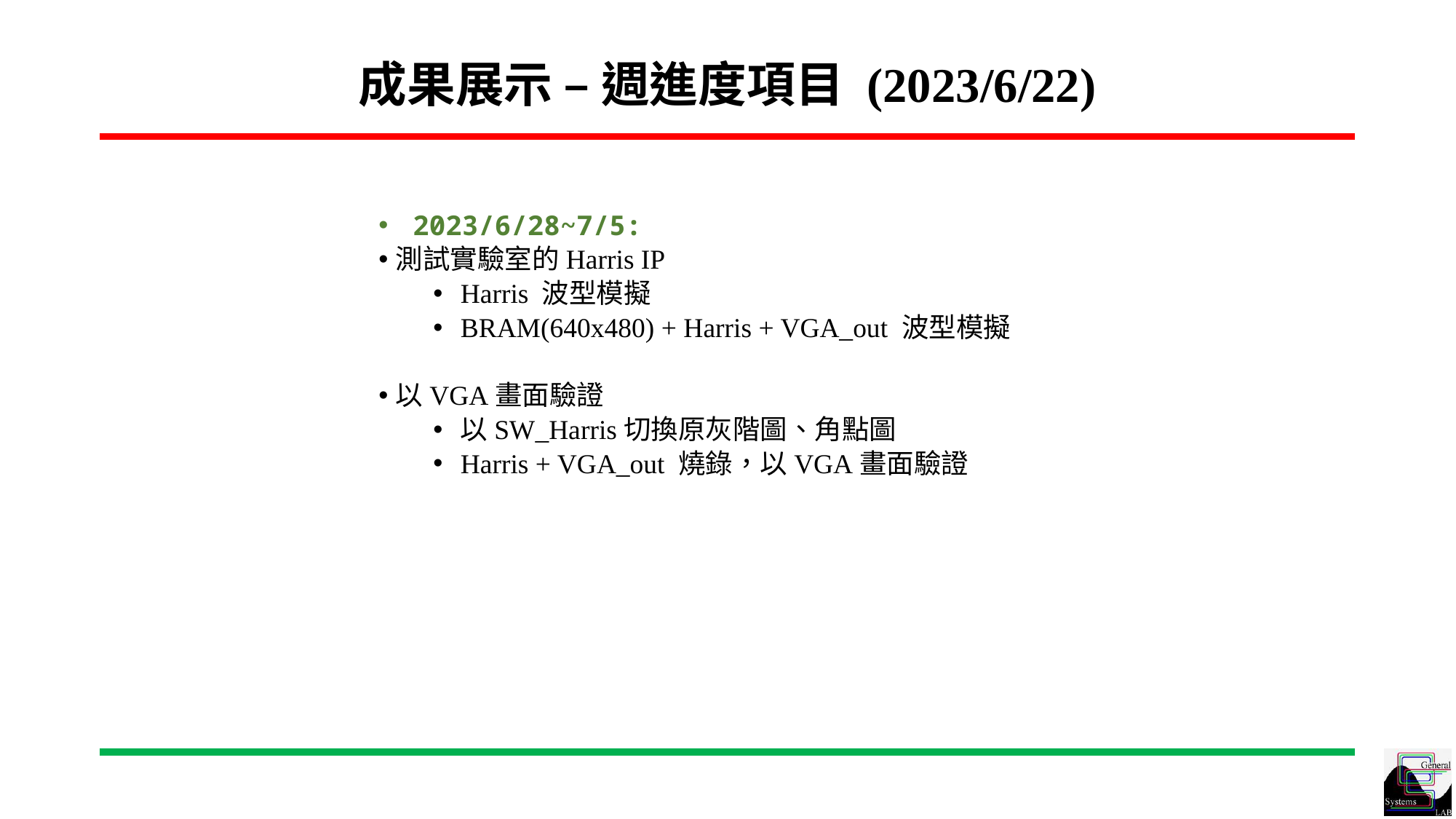

# 成果展示 – 週進度項目 (2023/6/22)
2023/6/28~7/5:
測試實驗室的Harris IP
Harris 波型模擬
BRAM(640x480) + Harris + VGA_out 波型模擬

以VGA畫面驗證
以SW_Harris切換原灰階圖、角點圖
Harris + VGA_out 燒錄，以VGA畫面驗證